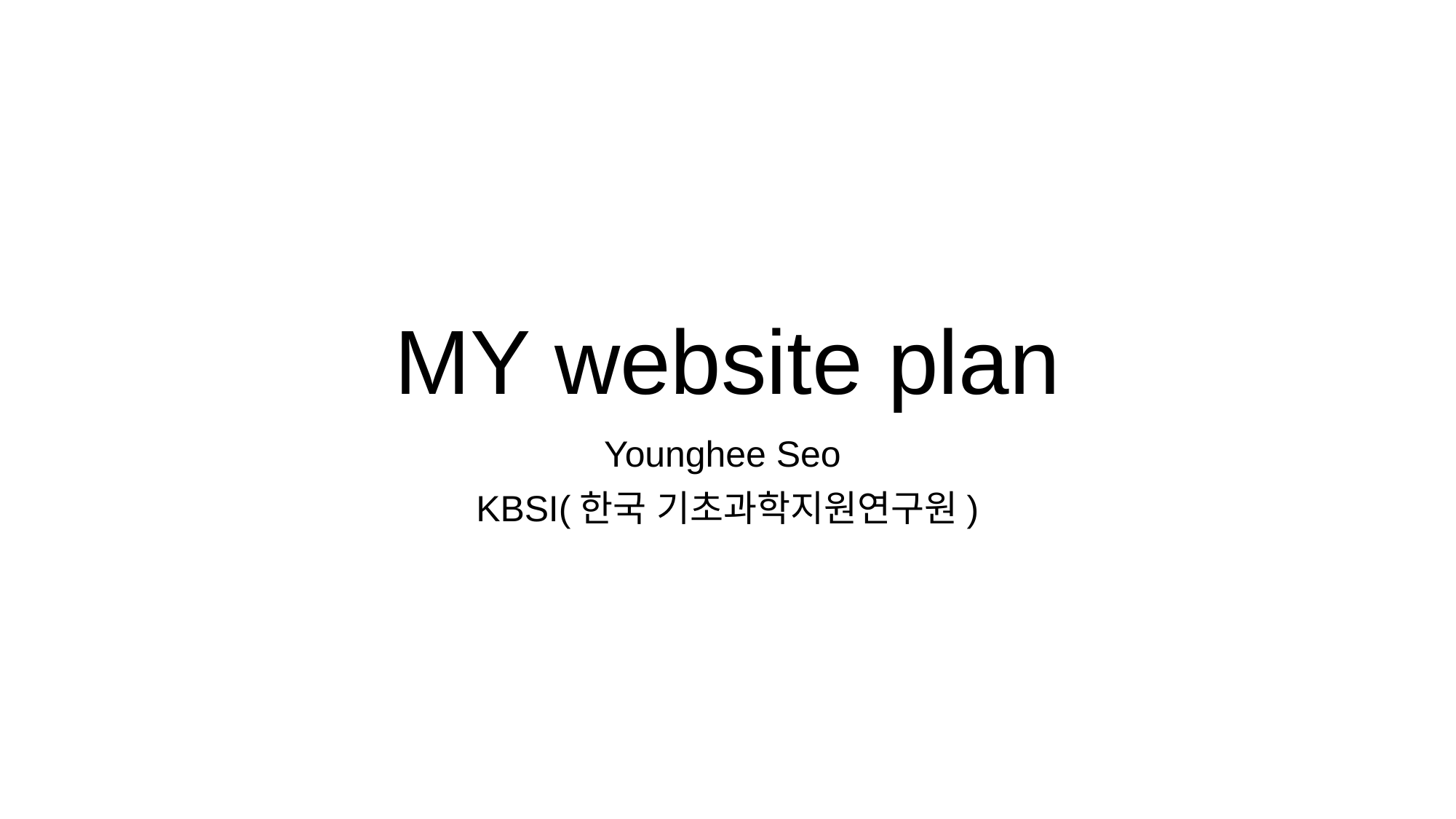

# MY website plan
Younghee Seo
KBSI(한국 기초과학지원연구원)